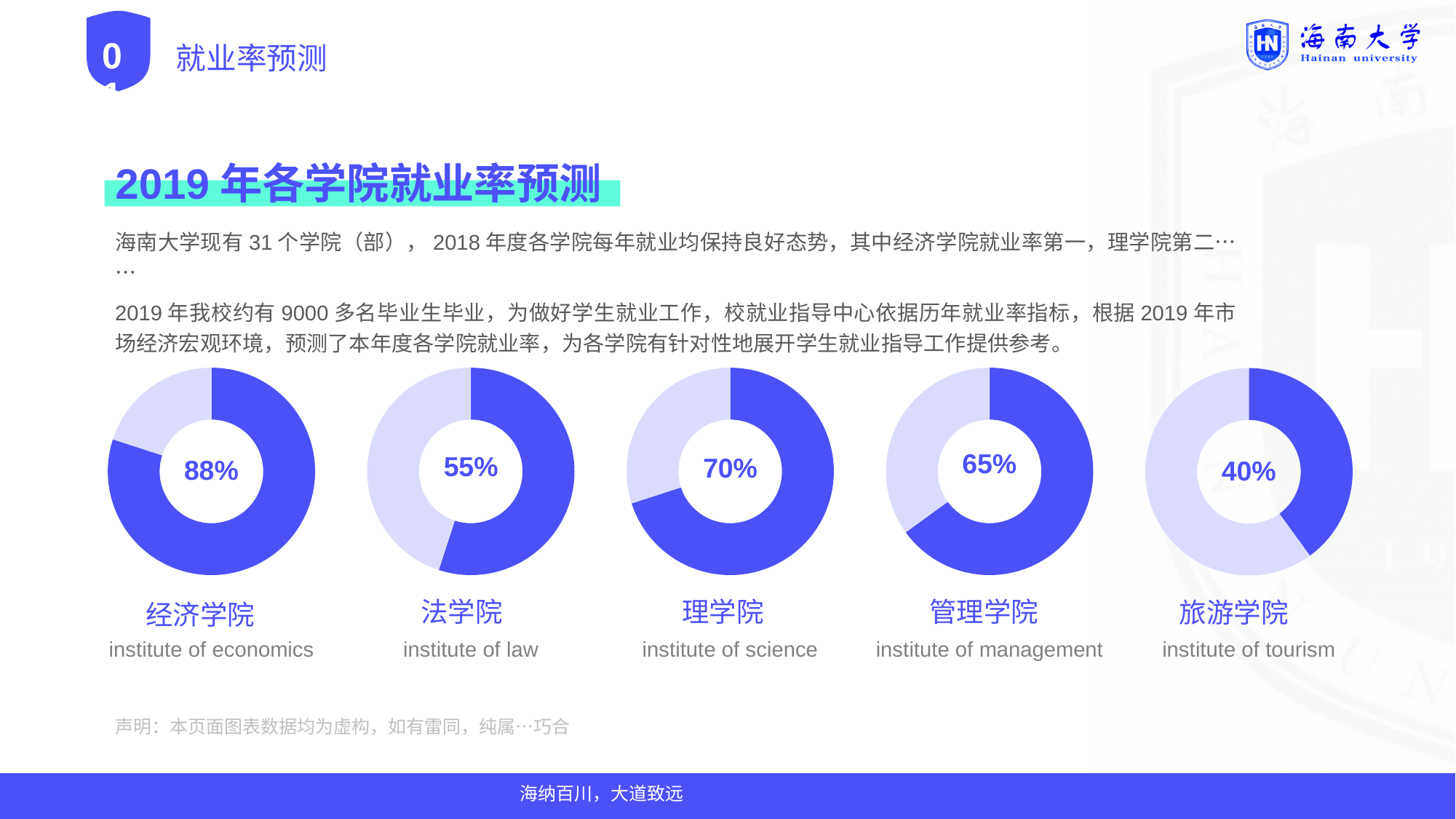

# 就业率预测
01
2019年各学院就业率预测

海南大学现有31个学院（部），2018年度各学院每年就业均保持良好态势，其中经济学院就业率第一，理学院第二……
2019年我校约有9000多名毕业生毕业，为做好学生就业工作，校就业指导中心依据历年就业率指标，根据2019年市场经济宏观环境，预测了本年度各学院就业率，为各学院有针对性地展开学生就业指导工作提供参考。

### Chart

| Category | 人数 |
|---|---|
| 就业 | 88.0 |
| 待业 | 22.0 |
88%
经济学院
institute of economics

### Chart

| Category | 人数 |
|---|---|
| 就业 | 55.0 |
| 待业 | 45.0 |
55%
法学院
institute of law

### Chart

| Category | 人数 |
|---|---|
| 就业 | 70.0 |
| 待业 | 30.0 |
70%
理学院
institute of science

### Chart

| Category | 人数 |
|---|---|
| 就业 | 65.0 |
| 待业 | 35.0 |
65%
管理学院
institute of management

### Chart

| Category | 人数 |
|---|---|
| 就业人数 | 40.0 |
| 未就业 | 60.0 |
40%
旅游学院
institute of tourism
声明：本页面图表数据均为虚构，如有雷同，纯属…巧合